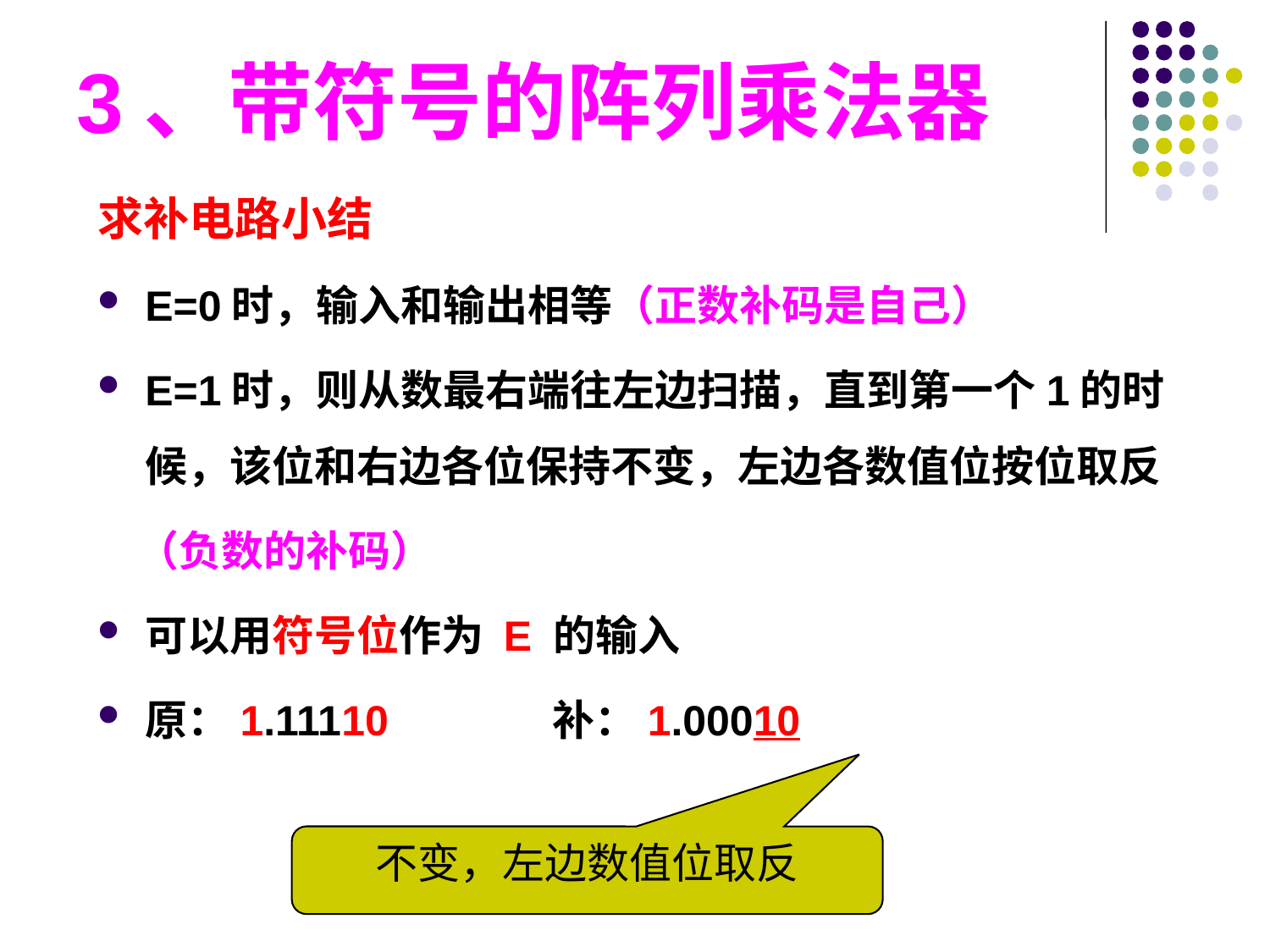

3、带符号的阵列乘法器
求补电路小结
E=0时，输入和输出相等（正数补码是自己）
E=1时，则从数最右端往左边扫描，直到第一个1的时候，该位和右边各位保持不变，左边各数值位按位取反
   （负数的补码）
可以用符号位作为 E 的输入
原：1.11110             补：1.00010

不变，左边数值位取反
#
64